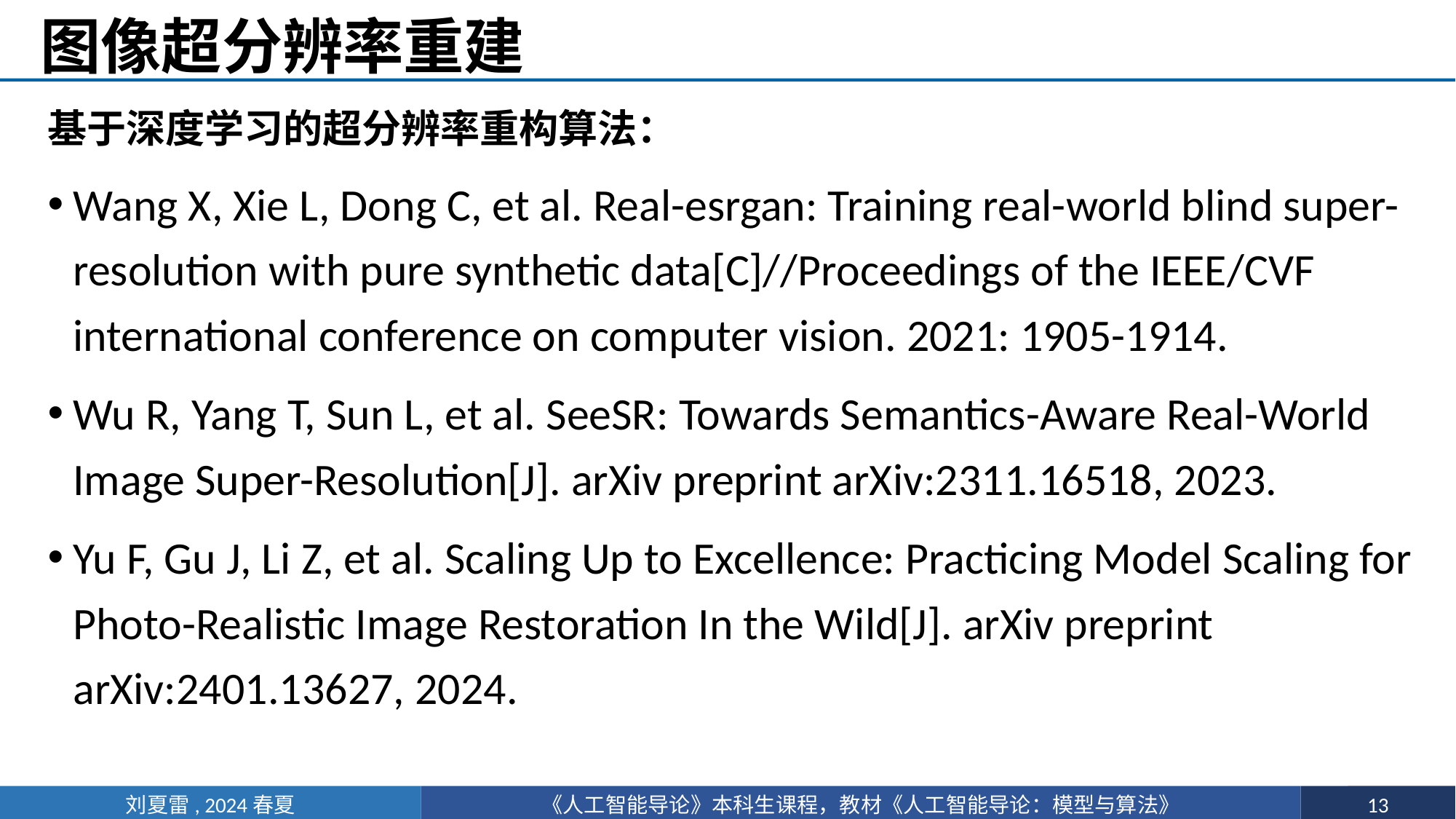

# 图像超分辨率重建
基于深度学习的超分辨率重构算法：
Wang X, Xie L, Dong C, et al. Real-esrgan: Training real-world blind super-resolution with pure synthetic data[C]//Proceedings of the IEEE/CVF international conference on computer vision. 2021: 1905-1914.
Wu R, Yang T, Sun L, et al. SeeSR: Towards Semantics-Aware Real-World Image Super-Resolution[J]. arXiv preprint arXiv:2311.16518, 2023.
Yu F, Gu J, Li Z, et al. Scaling Up to Excellence: Practicing Model Scaling for Photo-Realistic Image Restoration In the Wild[J]. arXiv preprint arXiv:2401.13627, 2024.